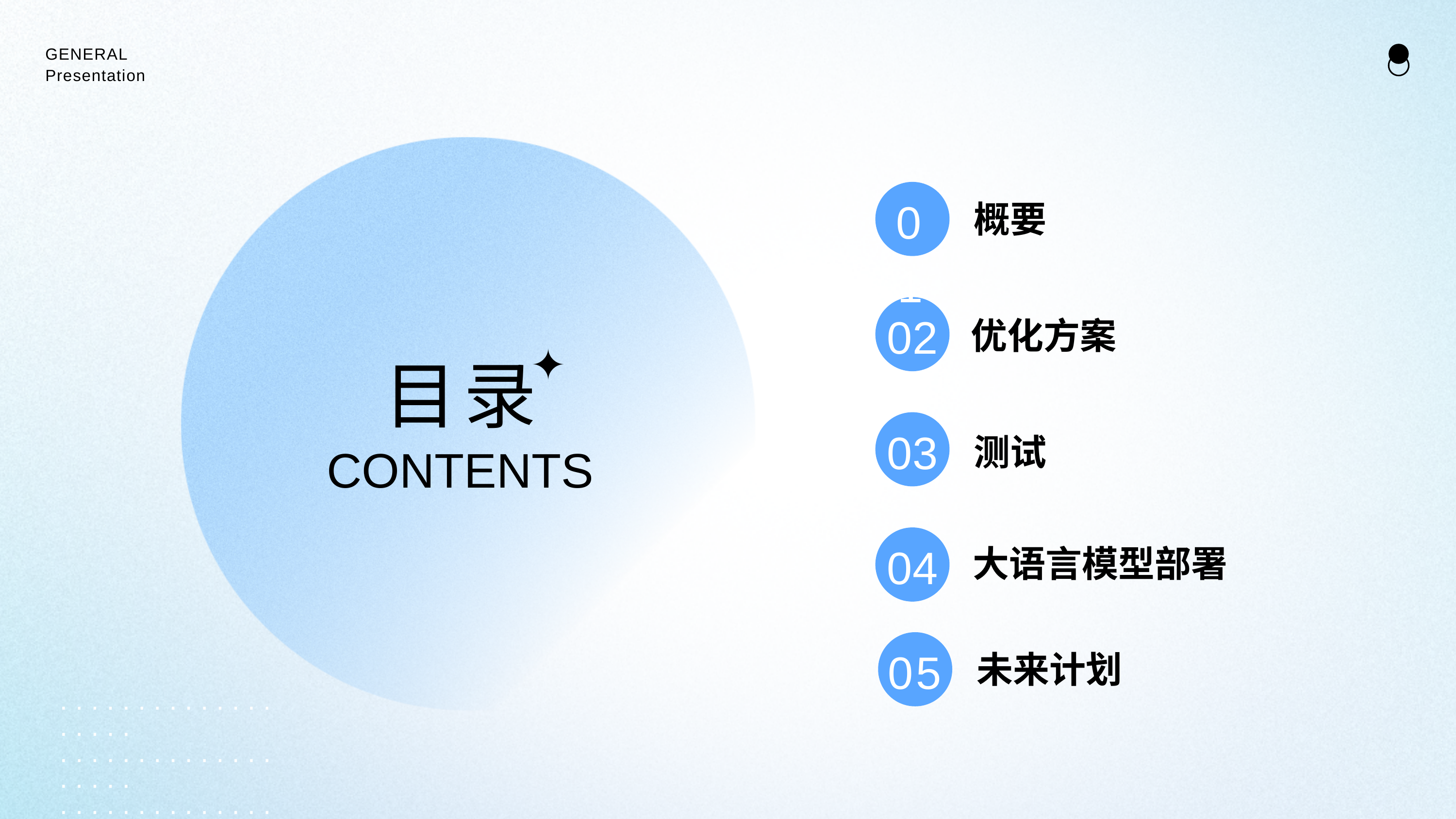

GENERAL
Presentation

01
概要

02
优化方案
目录

03
CONTENTS
测试

04
大语言模型部署

05
未来计划
···················
···················
···················